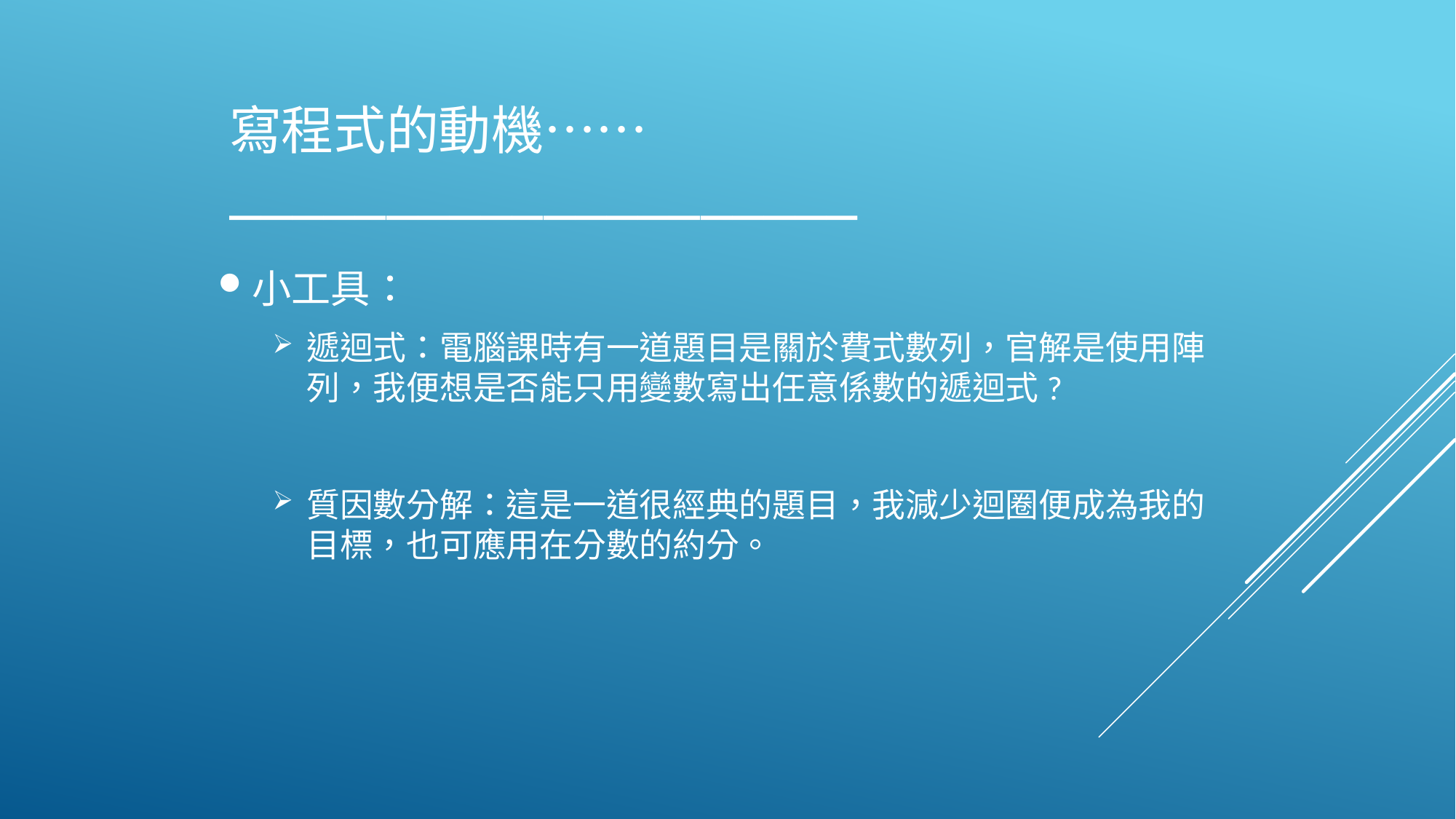

# 寫程式的動機……____________________
小工具：
遞迴式：電腦課時有一道題目是關於費式數列，官解是使用陣列，我便想是否能只用變數寫出任意係數的遞迴式?

質因數分解：這是一道很經典的題目，我減少迴圈便成為我的目標，也可應用在分數的約分。